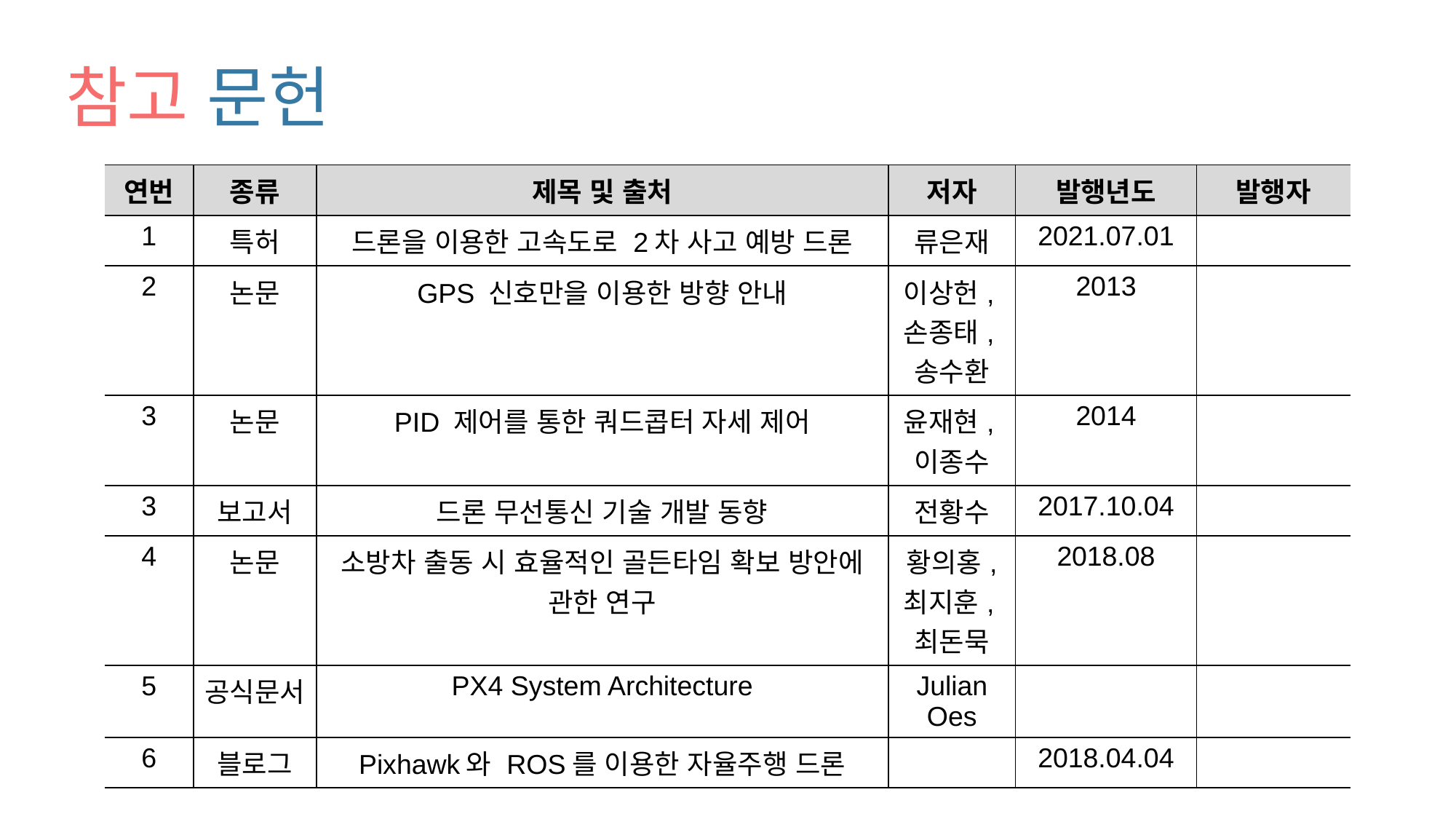

# 참고 문헌
| 연번 | 종류 | 제목 및 출처 | 저자 | 발행년도 | 발행자 |
| --- | --- | --- | --- | --- | --- |
| 1 | 특허 | 드론을 이용한 고속도로 2차 사고 예방 드론 | 류은재 | 2021.07.01 |  |
| 2 | 논문 | GPS 신호만을 이용한 방향 안내 | 이상헌,손종태,송수환 | 2013 |  |
| 3 | 논문 | PID 제어를 통한 쿼드콥터 자세 제어 | 윤재현,이종수 | 2014 |  |
| 3 | 보고서 | 드론 무선통신 기술 개발 동향 | 전황수 | 2017.10.04 |  |
| 4 | 논문 | 소방차 출동 시 효율적인 골든타임 확보 방안에 관한 연구 | 황의홍, 최지훈,최돈묵 | 2018.08 |  |
| 5 | 공식문서 | PX4 System Architecture | Julian Oes |  |  |
| 6 | 블로그 | Pixhawk와 ROS를 이용한 자율주행 드론 |  | 2018.04.04 |  |